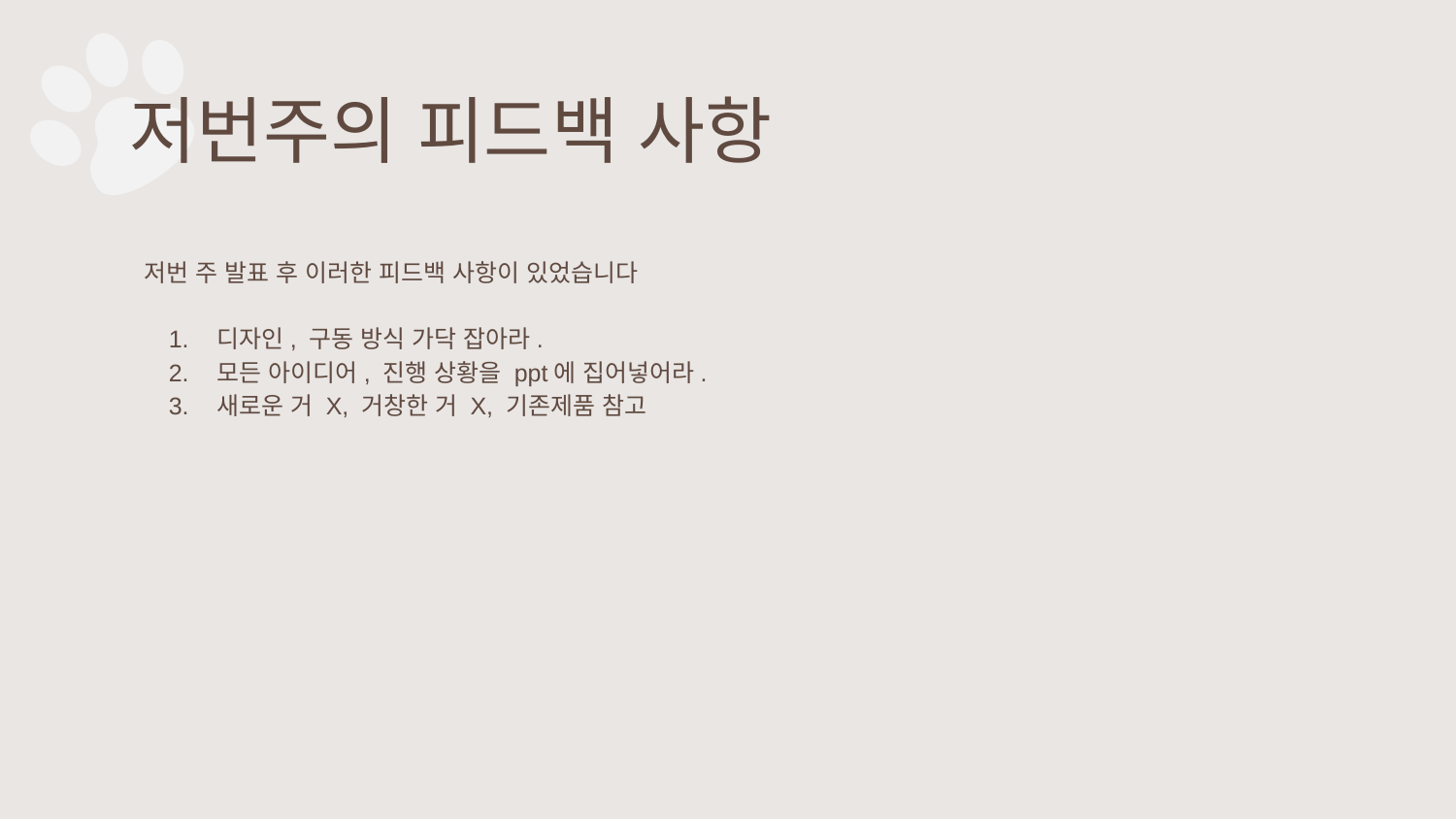

# 저번주의 피드백 사항
저번 주 발표 후 이러한 피드백 사항이 있었습니다

디자인, 구동 방식 가닥 잡아라.
모든 아이디어, 진행 상황을 ppt에 집어넣어라.
새로운 거 X, 거창한 거 X, 기존제품 참고